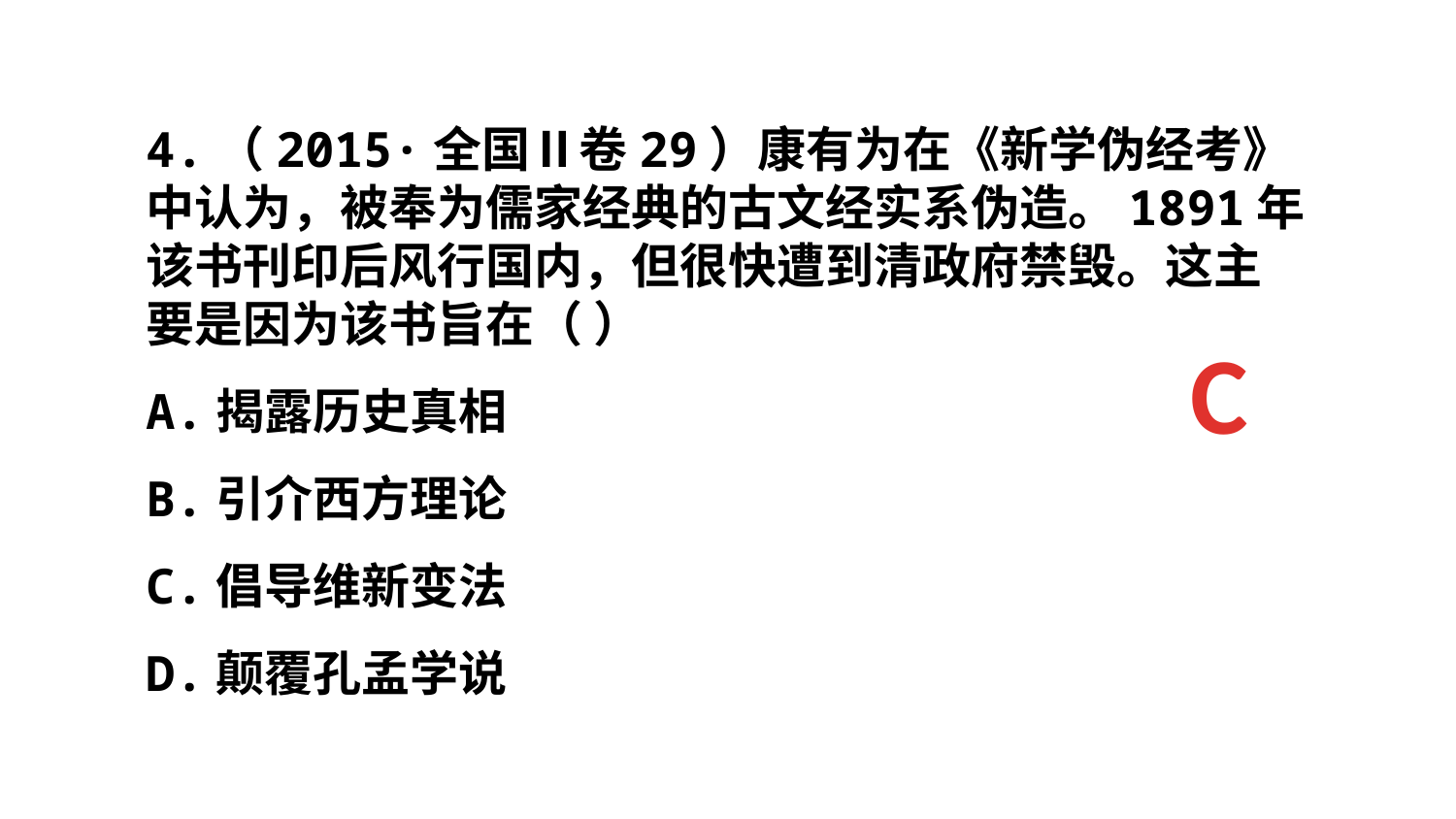

4.（2015·全国Ⅱ卷29）康有为在《新学伪经考》中认为，被奉为儒家经典的古文经实系伪造。1891年该书刊印后风行国内，但很快遭到清政府禁毁。这主要是因为该书旨在（ ）
A.揭露历史真相
B.引介西方理论
C.倡导维新变法
D.颠覆孔孟学说
C